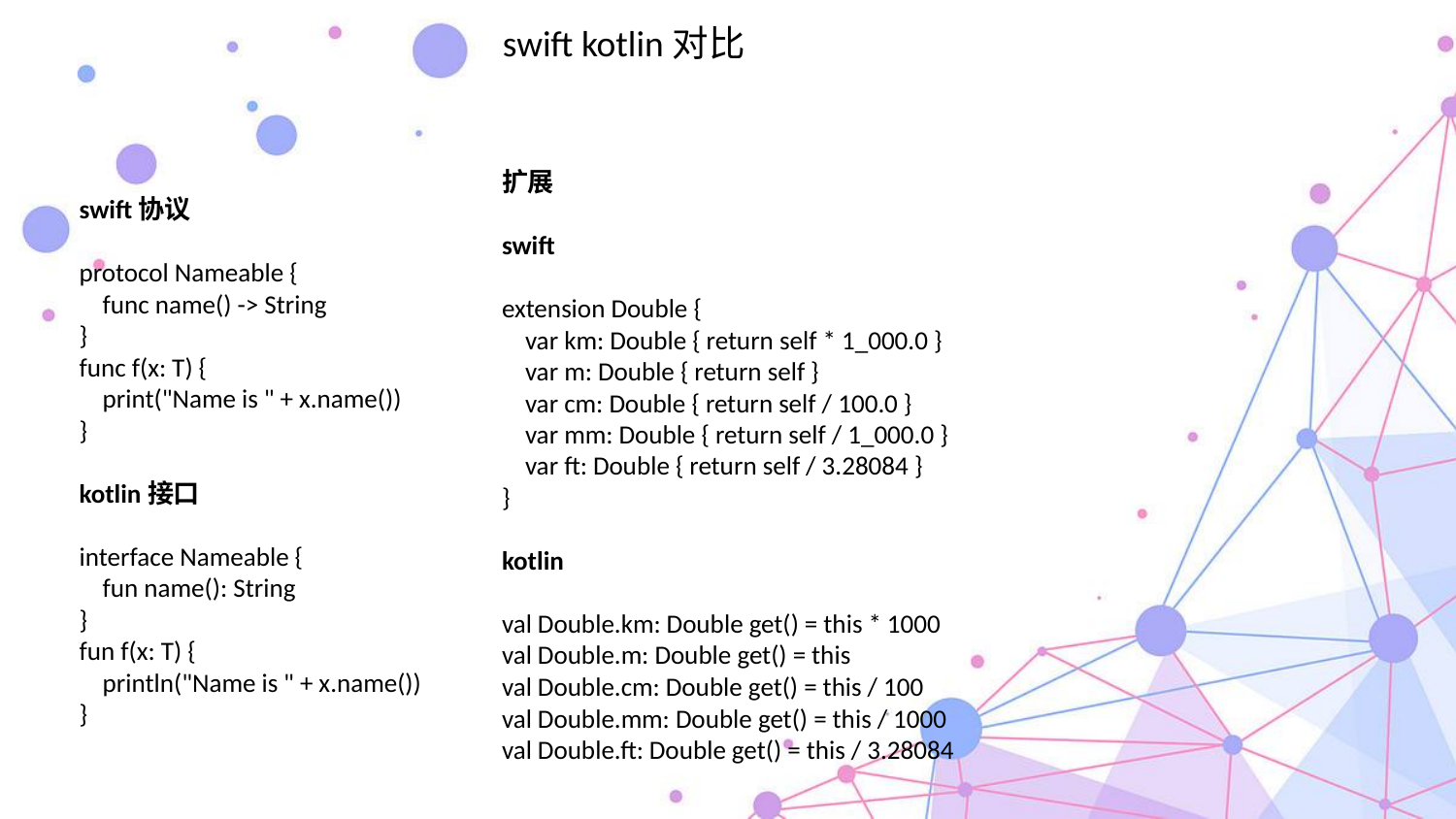

swift kotlin对比
扩展

swift

extension Double {
    var km: Double { return self * 1_000.0 }
    var m: Double { return self }
    var cm: Double { return self / 100.0 }
    var mm: Double { return self / 1_000.0 }
    var ft: Double { return self / 3.28084 }
}

kotlin

val Double.km: Double get() = this * 1000
val Double.m: Double get() = this
val Double.cm: Double get() = this / 100
val Double.mm: Double get() = this / 1000
val Double.ft: Double get() = this / 3.28084
swift协议

protocol Nameable {
    func name() -> String
}
func f(x: T) {
    print("Name is " + x.name())
}

kotlin接口

interface Nameable {
    fun name(): String
}
fun f(x: T) {
    println("Name is " + x.name())
}